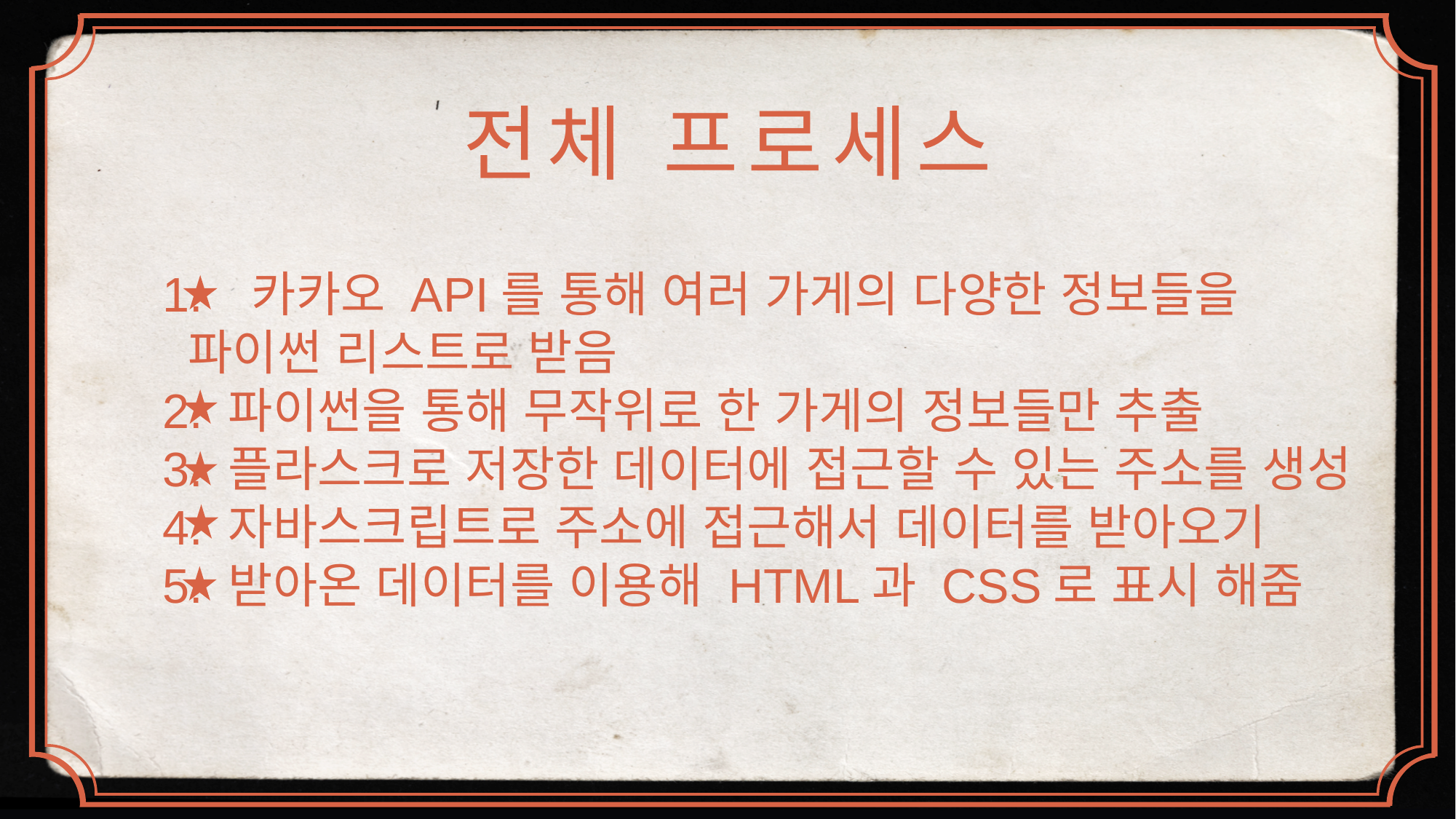

전체 프로세스
카카오 API를 통해 여러 가게의 다양한 정보들을
 파이썬 리스트로 받음
2. 파이썬을 통해 무작위로 한 가게의 정보들만 추출
3. 플라스크로 저장한 데이터에 접근할 수 있는 주소를 생성
4. 자바스크립트로 주소에 접근해서 데이터를 받아오기
5. 받아온 데이터를 이용해 HTML과 CSS로 표시 해줌